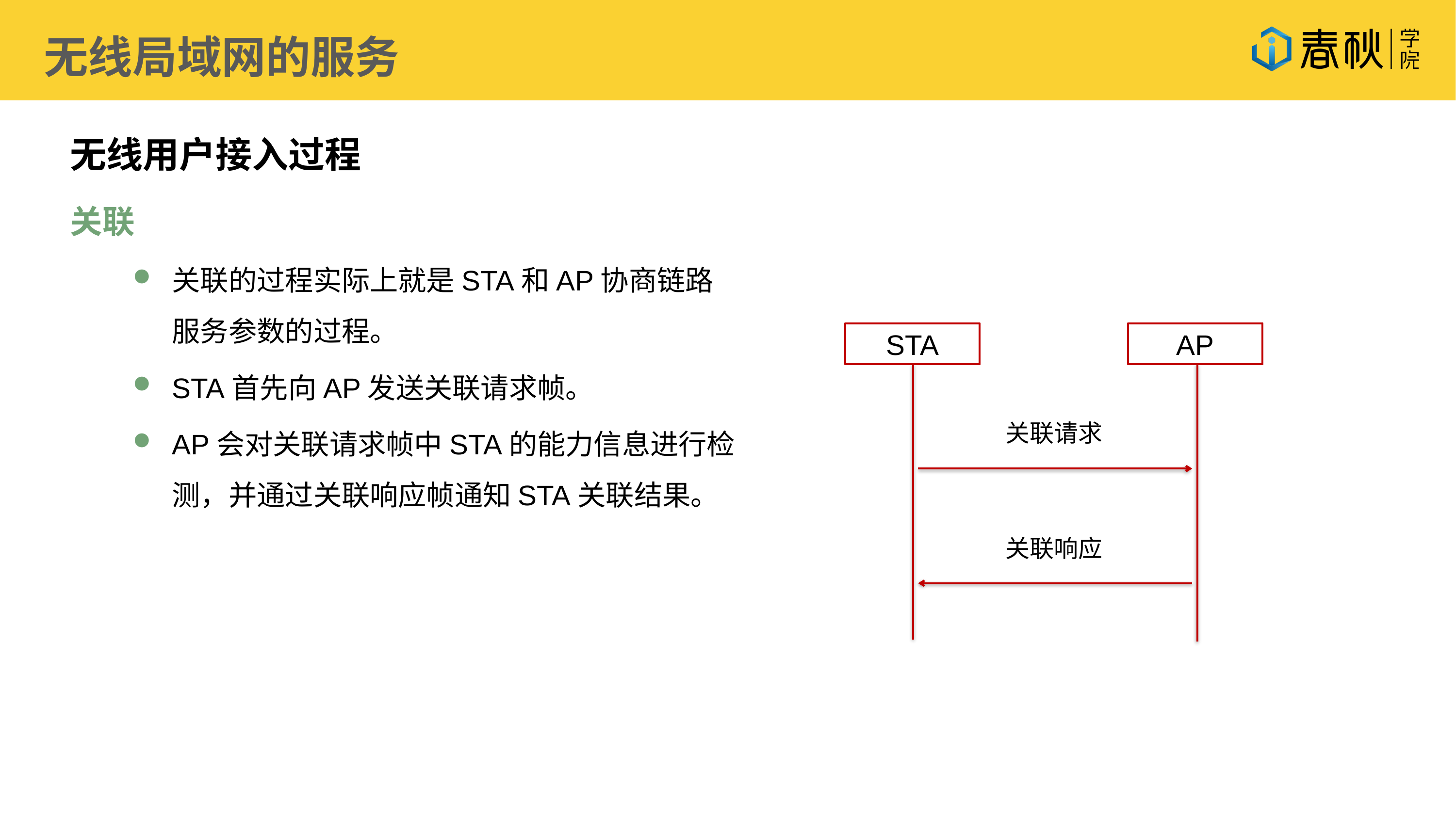

无线局域网的服务
无线用户接入过程
关联
关联的过程实际上就是STA和AP协商链路服务参数的过程。
STA首先向AP发送关联请求帧。
AP会对关联请求帧中STA的能力信息进行检测，并通过关联响应帧通知STA关联结果。

STA
AP
关联请求
关联响应